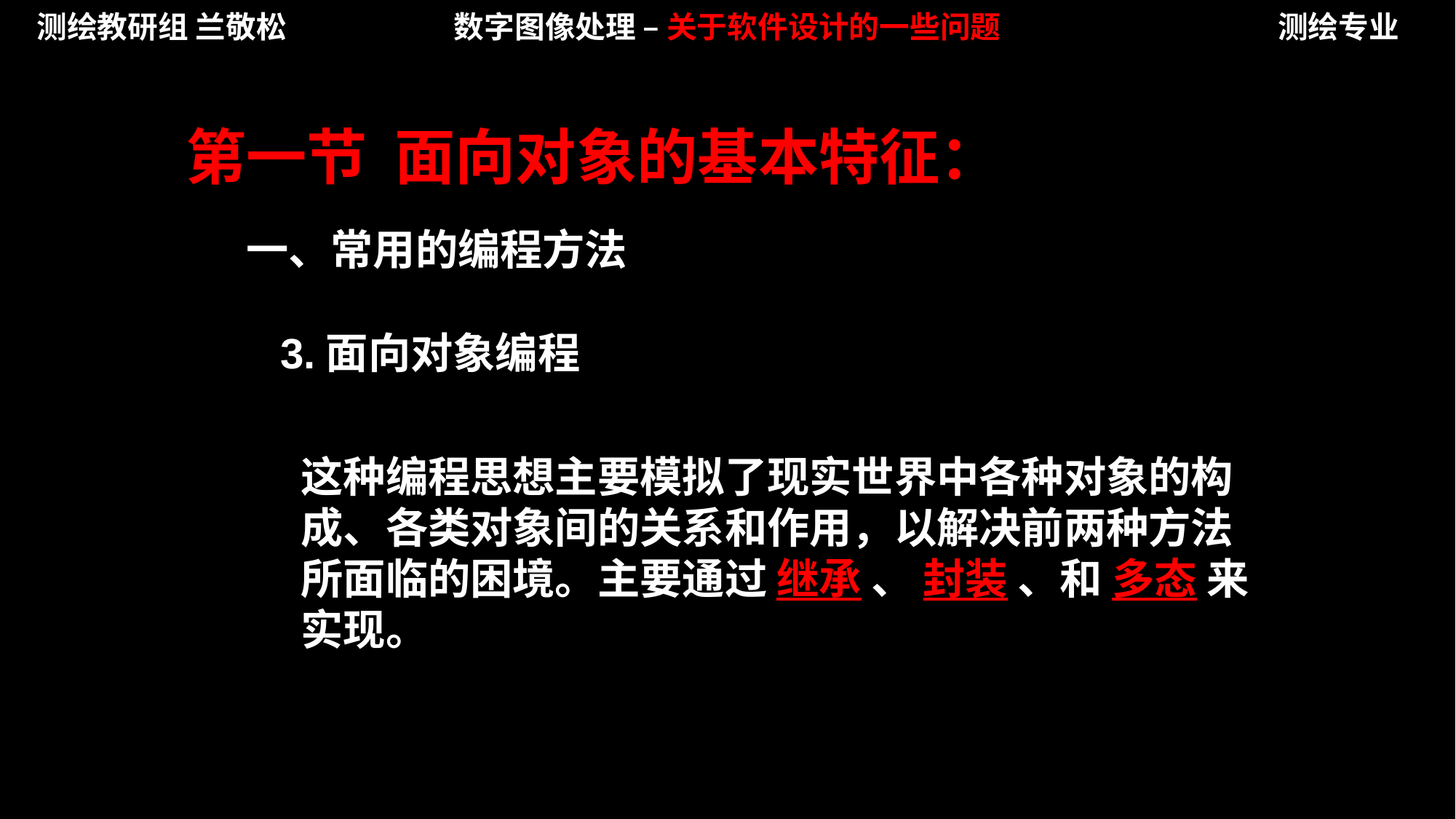

测绘教研组 兰敬松
数字图像处理 – 关于软件设计的一些问题
测绘专业
第一节  面向对象的基本特征：
一、常用的编程方法
3.面向对象编程
这种编程思想主要模拟了现实世界中各种对象的构成、各类对象间的关系和作用，以解决前两种方法所面临的困境。主要通过 继承 、 封装 、和 多态 来实现。